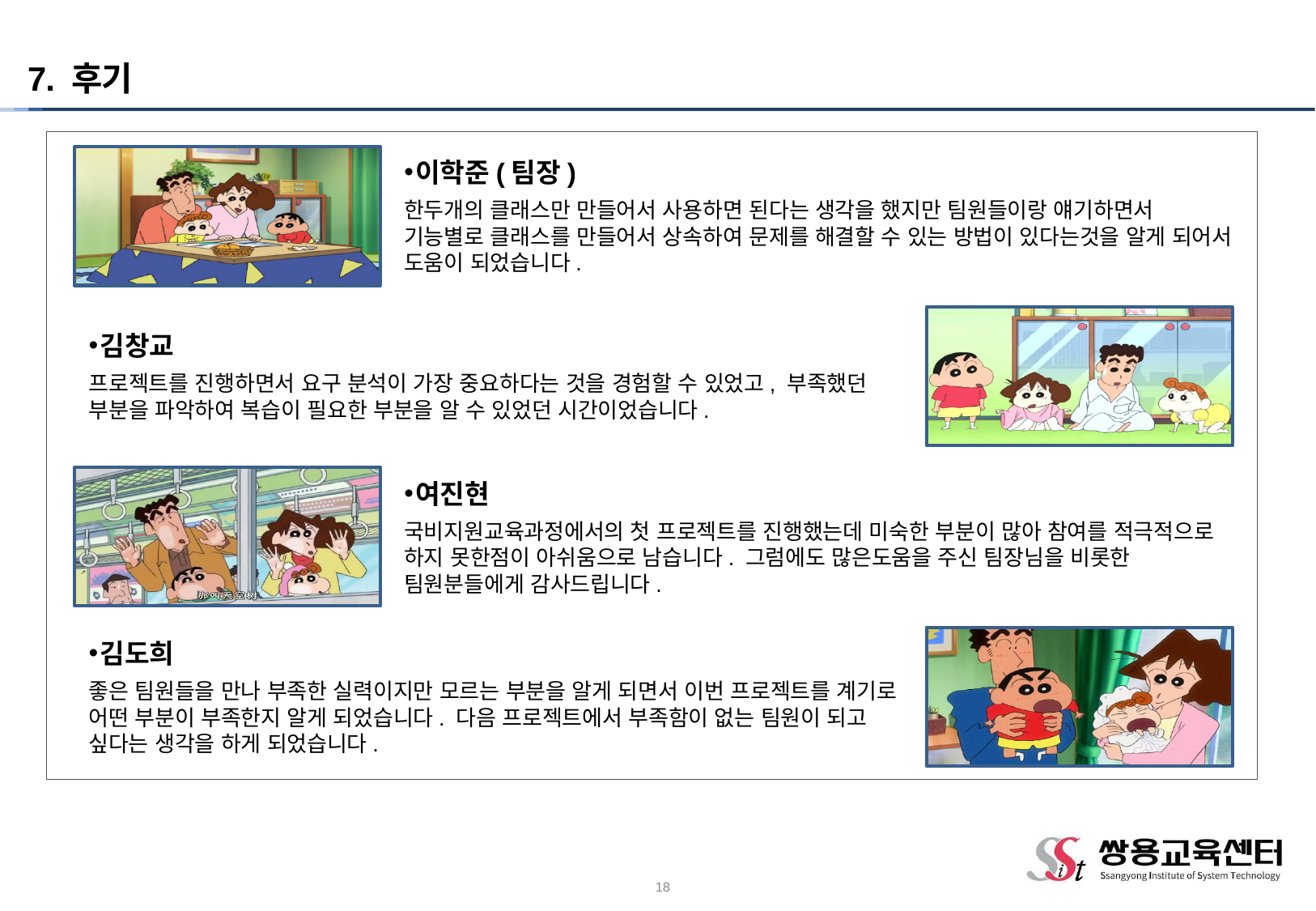

# 7. 후기

이학준(팀장)
한두개의 클래스만 만들어서 사용하면 된다는 생각을 했지만 팀원들이랑 얘기하면서 기능별로 클래스를 만들어서 상속하여 문제를 해결할 수 있는 방법이 있다는것을 알게 되어서 도움이 되었습니다.

김창교
프로젝트를 진행하면서 요구 분석이 가장 중요하다는 것을 경험할 수 있었고, 부족했던 부분을 파악하여 복습이 필요한 부분을 알 수 있었던 시간이었습니다.

여진현
국비지원교육과정에서의 첫 프로젝트를 진행했는데 미숙한 부분이 많아 참여를 적극적으로 하지 못한점이 아쉬움으로 남습니다. 그럼에도 많은도움을 주신 팀장님을 비롯한 팀원분들에게 감사드립니다.

김도희
좋은 팀원들을 만나 부족한 실력이지만 모르는 부분을 알게 되면서 이번 프로젝트를 계기로 어떤 부분이 부족한지 알게 되었습니다. 다음 프로젝트에서 부족함이 없는 팀원이 되고 싶다는 생각을 하게 되었습니다.